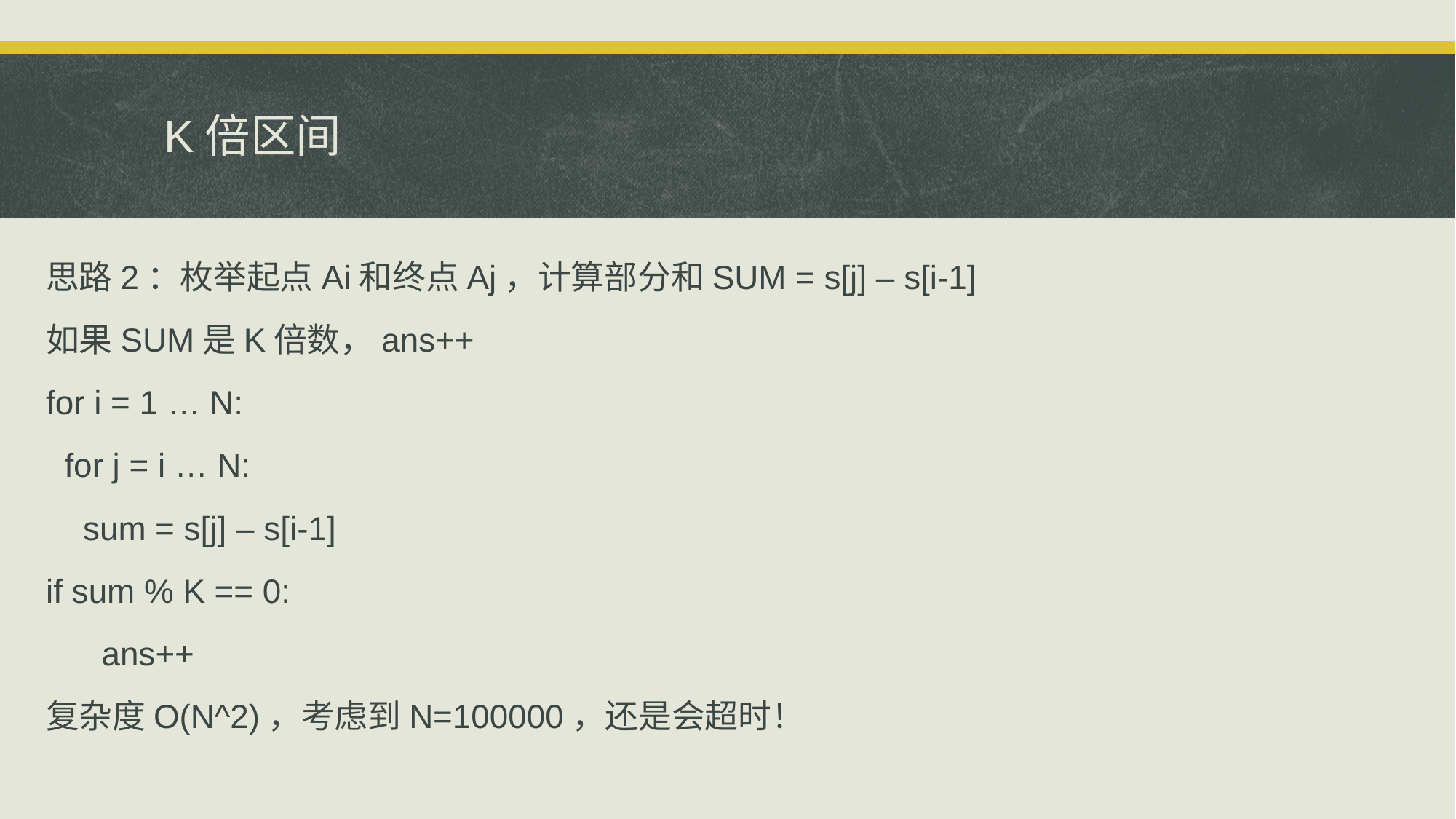

# K倍区间
思路2：枚举起点Ai和终点Aj，计算部分和SUM = s[j] – s[i-1]
如果SUM是K倍数，ans++
for i = 1 … N:
  for j = i … N:
    sum = s[j] – s[i-1]
if sum % K == 0:
      ans++
复杂度O(N^2)，考虑到N=100000，还是会超时！